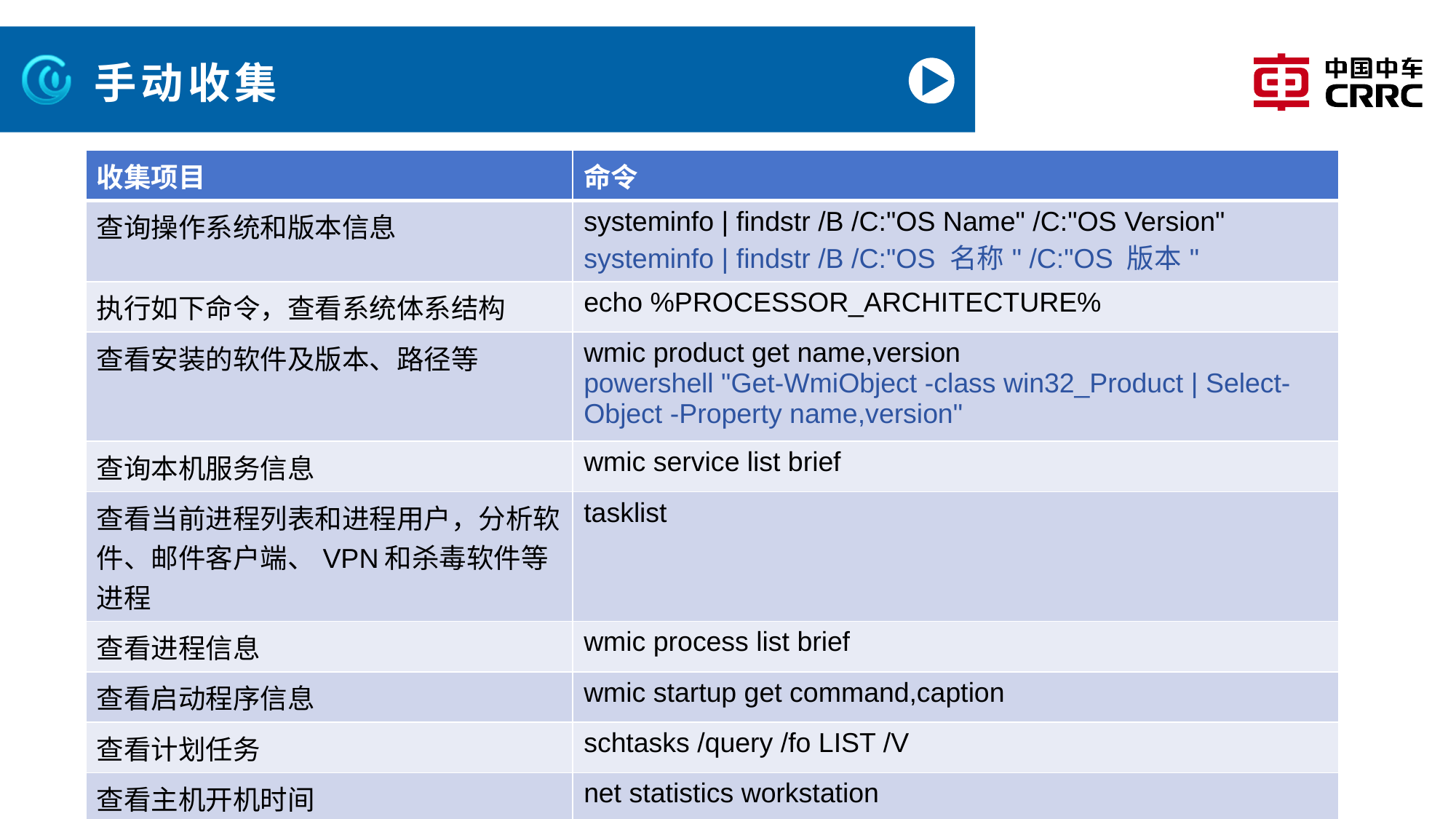

# 手动收集
| 收集项目 | 命令 |
| --- | --- |
| 查询操作系统和版本信息 | systeminfo | findstr /B /C:"OS Name" /C:"OS Version" systeminfo | findstr /B /C:"OS 名称" /C:"OS 版本" |
| 执行如下命令，查看系统体系结构 | echo %PROCESSOR\_ARCHITECTURE% |
| 查看安装的软件及版本、路径等 | wmic product get name,version powershell "Get-WmiObject -class win32\_Product | Select-Object -Property name,version" |
| 查询本机服务信息 | wmic service list brief |
| 查看当前进程列表和进程用户，分析软件、邮件客户端、VPN和杀毒软件等进程 | tasklist |
| 查看进程信息 | wmic process list brief |
| 查看启动程序信息 | wmic startup get command,caption |
| 查看计划任务 | schtasks /query /fo LIST /V |
| 查看主机开机时间 | net statistics workstation |
47